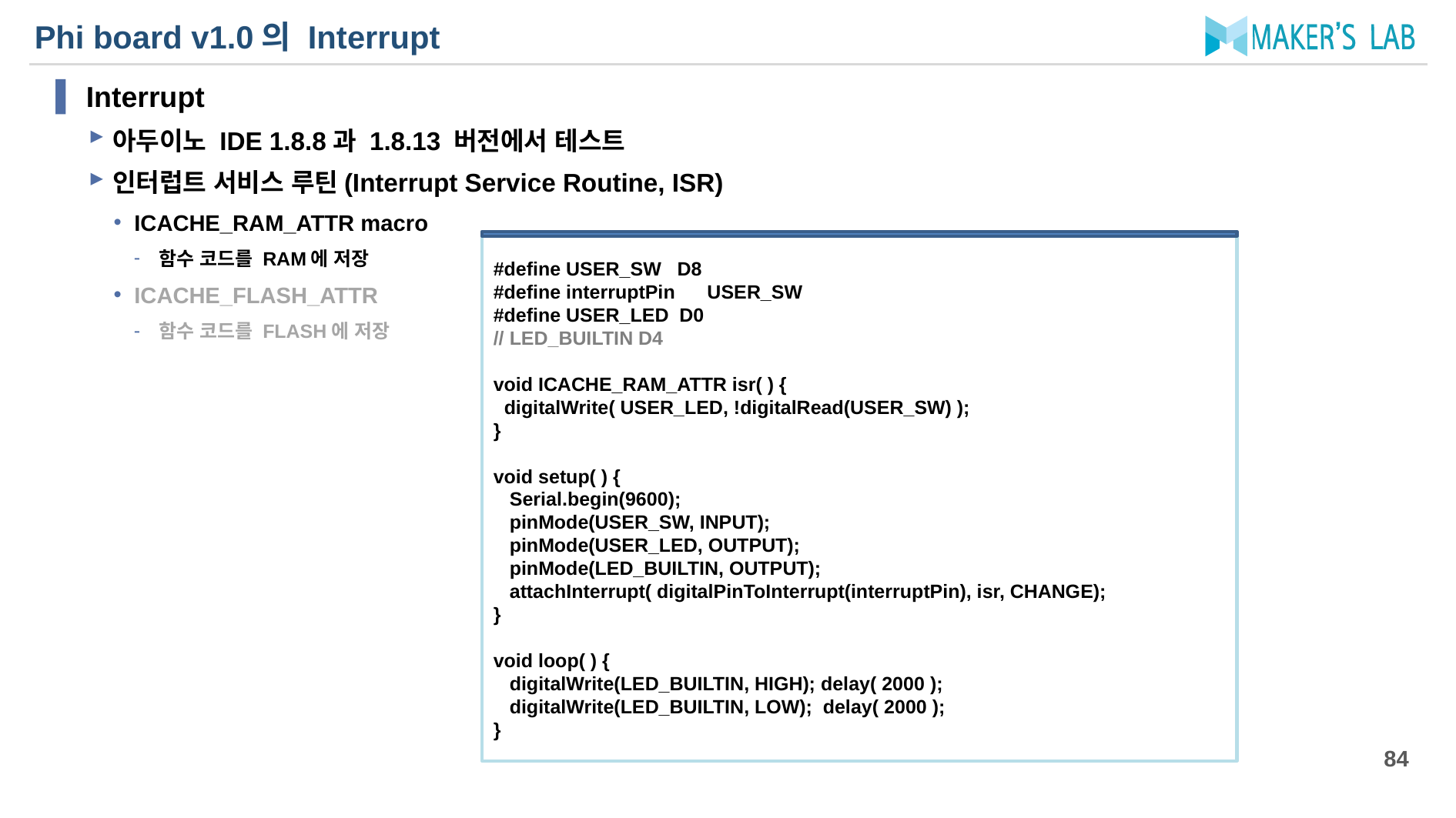

# Phi board v1.0의 Interrupt
Interrupt
아두이노 IDE 1.8.8과 1.8.13 버전에서 테스트
인터럽트 서비스 루틴(Interrupt Service Routine, ISR)
ICACHE_RAM_ATTR macro
함수 코드를 RAM에 저장
ICACHE_FLASH_ATTR
함수 코드를 FLASH에 저장

#define USER_SW   D8
#define interruptPin      USER_SW
#define USER_LED  D0
// LED_BUILTIN D4

void ICACHE_RAM_ATTR isr( ) {
  digitalWrite( USER_LED, !digitalRead(USER_SW) );
}

void setup( ) {
   Serial.begin(9600);
   pinMode(USER_SW, INPUT);
   pinMode(USER_LED, OUTPUT);
   pinMode(LED_BUILTIN, OUTPUT);
   attachInterrupt( digitalPinToInterrupt(interruptPin), isr, CHANGE);
}

void loop( ) {
   digitalWrite(LED_BUILTIN, HIGH); delay( 2000 );
   digitalWrite(LED_BUILTIN, LOW);  delay( 2000 );
}
84